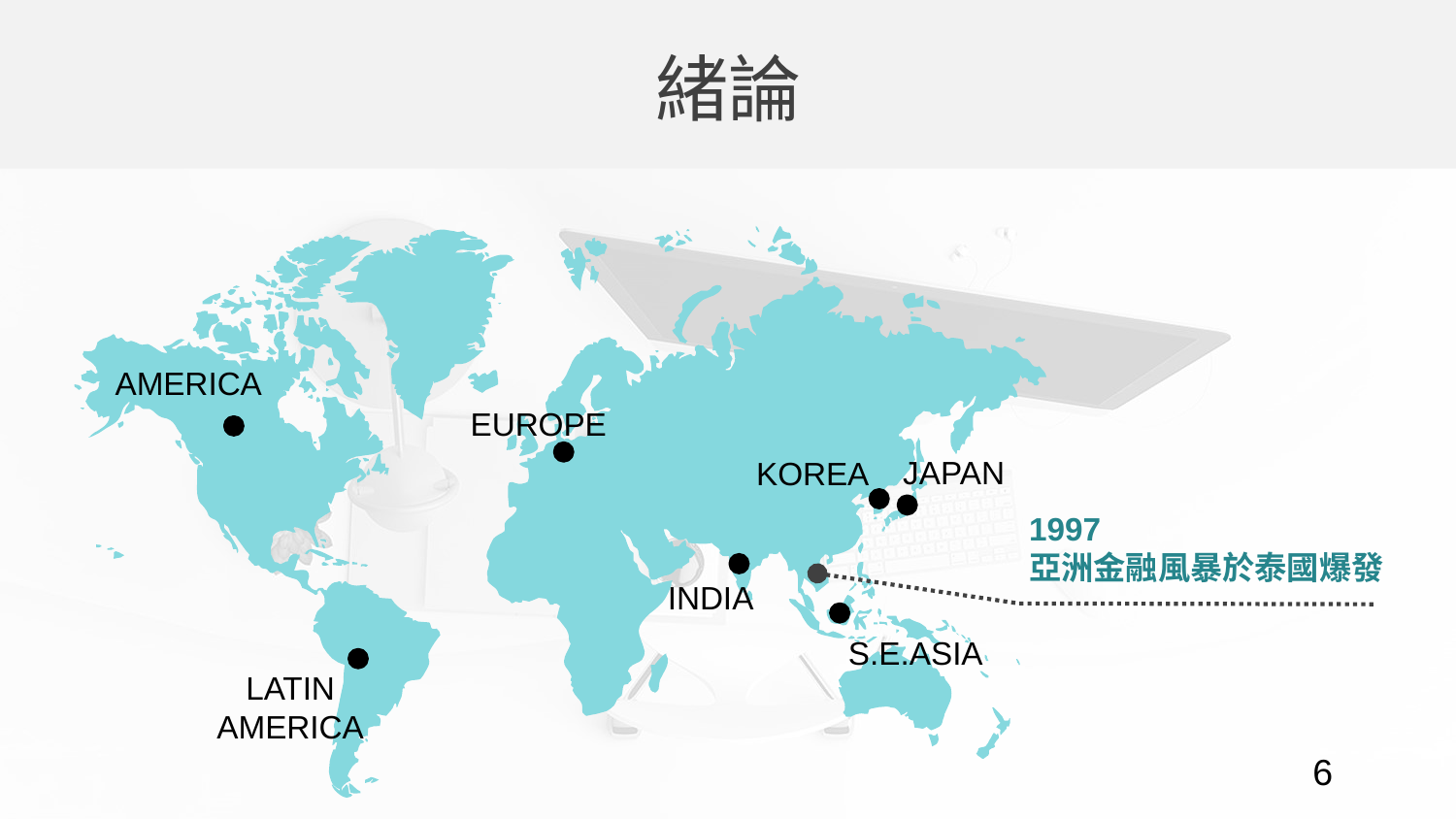

緒論

AMERICA

EUROPE

JAPAN

KOREA

1997
亞洲金融風暴於泰國爆發

INDIA

S.E.ASIA

LATIN
AMERICA